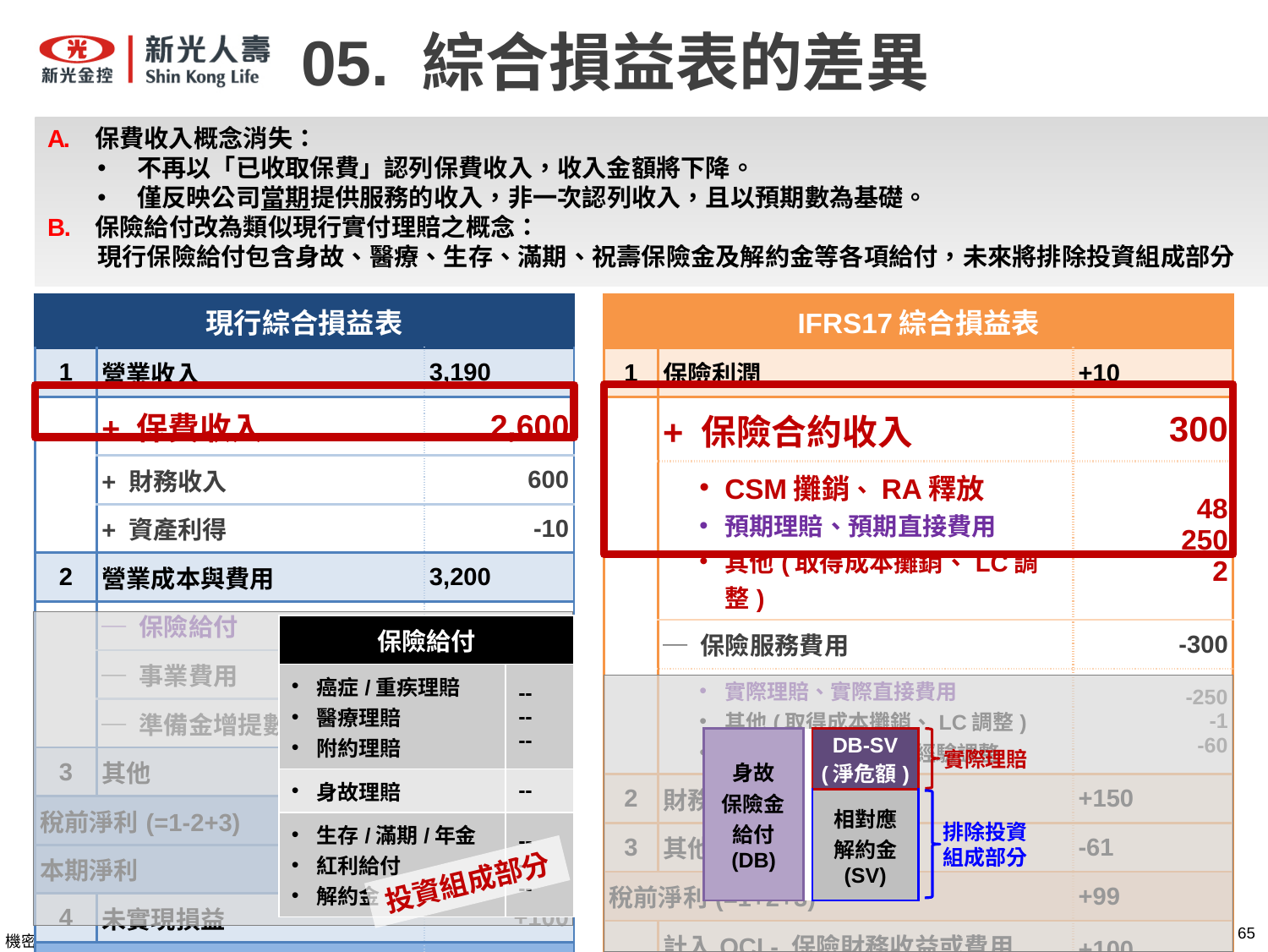

05. 綜合損益表的差異
保費收入概念消失：
不再以「已收取保費」認列保費收入，收入金額將下降。
僅反映公司當期提供服務的收入，非一次認列收入，且以預期數為基礎。
保險給付改為類似現行實付理賠之概念：
現行保險給付包含身故、醫療、生存、滿期、祝壽保險金及解約金等各項給付，未來將排除投資組成部分
| IFRS17綜合損益表 |  |  |
| --- | --- | --- |
| 1 | 保險利潤 | +10 |
|  | + 保險合約收入 | 300 |
|  | CSM攤銷、RA釋放 預期理賠、預期直接費用 其他(取得成本攤銷、LC調整) | 48 250 2 |
|  | ─ 保險服務費用 | -300 |
|  | 實際理賠、實際直接費用 其他(取得成本攤銷、LC調整) 虧損群組首日虧損及經驗調整 | -250 -1 -60 |
| 2 | 財務利潤 | +150 |
| 3 | 其他非直接可歸屬費用 | -61 |
| 稅前淨利(=1+2+3) |  | +99 |
| 4 | 計入OCI - 保險財務收益或費用 計入OCI - 資產價值變動 | +100 +90 |
| 本期綜合損益(=1+2+3+4) |  | +289 |
| 現行綜合損益表 |  |  |
| --- | --- | --- |
| 1 | 營業收入 | 3,190 |
|  | + 保費收入 | 2,600 |
|  | + 財務收入 | 600 |
|  | + 資產利得 | -10 |
| 2 | 營業成本與費用 | 3,200 |
|  | ─ 保險給付 | -1,000 |
|  | ─ 事業費用 | -200 |
|  | ─ 準備金增提數 | -2,000 |
| 3 | 其他 | -1 |
| 稅前淨利(=1-2+3) |  | -11 |
| 本期淨利 |  | +1 |
| 4 | 未實現損益 | +100 |
| 本期綜合損益 |  | +101 |

| 保險給付 |  |
| --- | --- |
| 癌症/重疾理賠 醫療理賠 附約理賠 | -- -- -- |
| 身故理賠 | -- |
| 生存/滿期/年金 紅利給付 解約金 | -- -- -- |

| 身故 保險金 給付 (DB) |  | DB-SV (淨危額) |
| --- | --- | --- |
|  |  | 相對應 解約金 (SV) |
實際理賠

排除投資組成部分
投資組成部分